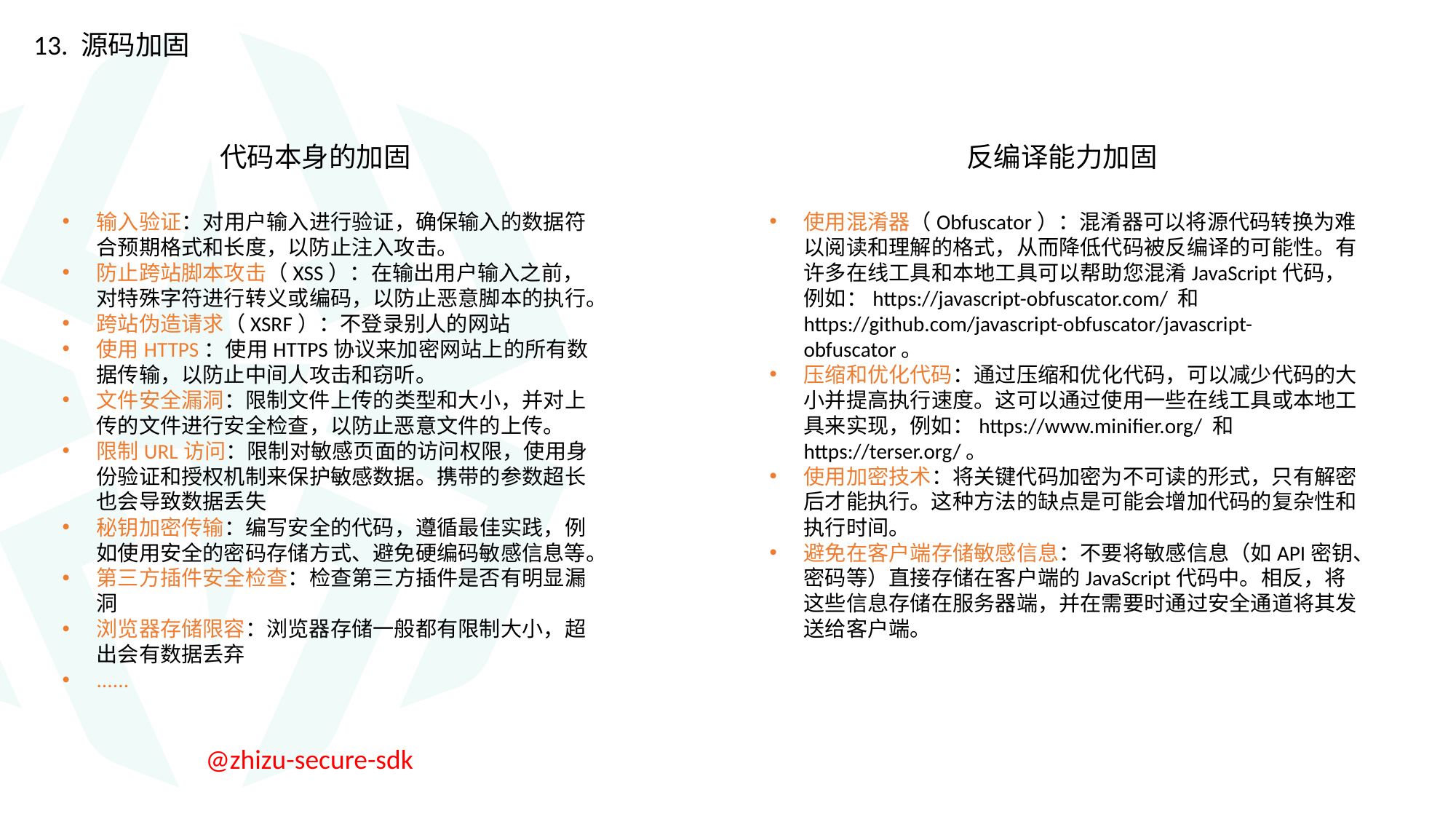

13. 源码加固
          	代码本身的加固
  反编译能力加固
输入验证：对用户输入进行验证，确保输入的数据符合预期格式和长度，以防止注入攻击。
防止跨站脚本攻击（XSS）：在输出用户输入之前，对特殊字符进行转义或编码，以防止恶意脚本的执行。
跨站伪造请求（XSRF）：不登录别人的网站
使用HTTPS：使用HTTPS协议来加密网站上的所有数据传输，以防止中间人攻击和窃听。
文件安全漏洞：限制文件上传的类型和大小，并对上传的文件进行安全检查，以防止恶意文件的上传。
限制URL访问：限制对敏感页面的访问权限，使用身份验证和授权机制来保护敏感数据。携带的参数超长也会导致数据丢失
秘钥加密传输：编写安全的代码，遵循最佳实践，例如使用安全的密码存储方式、避免硬编码敏感信息等。
第三方插件安全检查：检查第三方插件是否有明显漏洞
浏览器存储限容：浏览器存储一般都有限制大小，超出会有数据丢弃
......
使用混淆器（Obfuscator）：混淆器可以将源代码转换为难以阅读和理解的格式，从而降低代码被反编译的可能性。有许多在线工具和本地工具可以帮助您混淆JavaScript代码，例如：https://javascript-obfuscator.com/ 和 https://github.com/javascript-obfuscator/javascript-obfuscator。
压缩和优化代码：通过压缩和优化代码，可以减少代码的大小并提高执行速度。这可以通过使用一些在线工具或本地工具来实现，例如：https://www.minifier.org/ 和 https://terser.org/。
使用加密技术：将关键代码加密为不可读的形式，只有解密后才能执行。这种方法的缺点是可能会增加代码的复杂性和执行时间。
避免在客户端存储敏感信息：不要将敏感信息（如API密钥、密码等）直接存储在客户端的JavaScript代码中。相反，将这些信息存储在服务器端，并在需要时通过安全通道将其发送给客户端。

@zhizu-secure-sdk